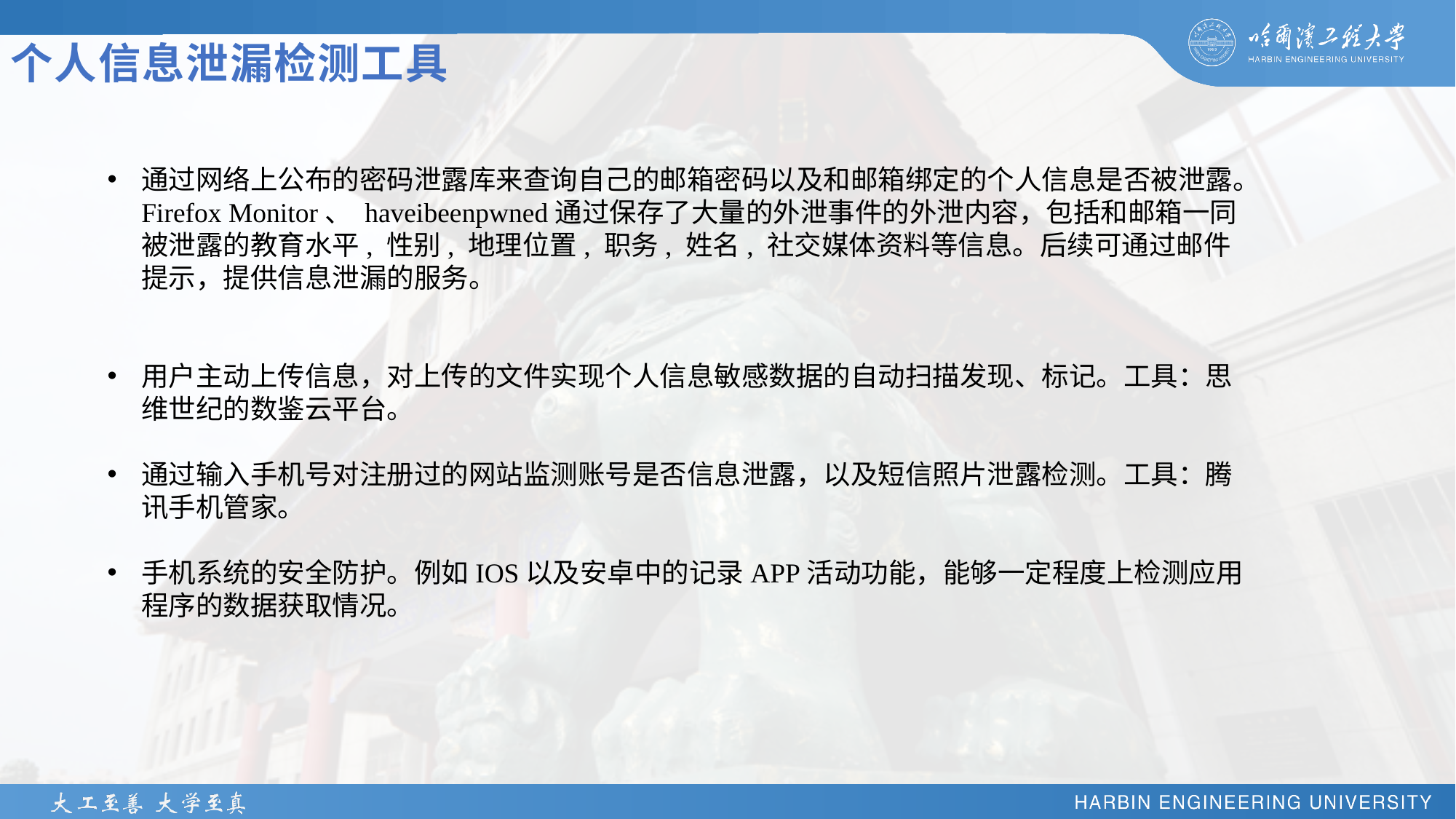

# 个人信息泄漏检测工具
通过网络上公布的密码泄露库来查询自己的邮箱密码以及和邮箱绑定的个人信息是否被泄露。Firefox Monitor、 haveibeenpwned通过保存了大量的外泄事件的外泄内容，包括和邮箱一同被泄露的教育水平, 性别, 地理位置, 职务, 姓名, 社交媒体资料等信息。后续可通过邮件提示，提供信息泄漏的服务。

用户主动上传信息，对上传的文件实现个人信息敏感数据的自动扫描发现、标记。工具：思维世纪的数鉴云平台。

通过输入手机号对注册过的网站监测账号是否信息泄露，以及短信照片泄露检测。工具：腾讯手机管家。

手机系统的安全防护。例如IOS以及安卓中的记录APP活动功能，能够一定程度上检测应用程序的数据获取情况。